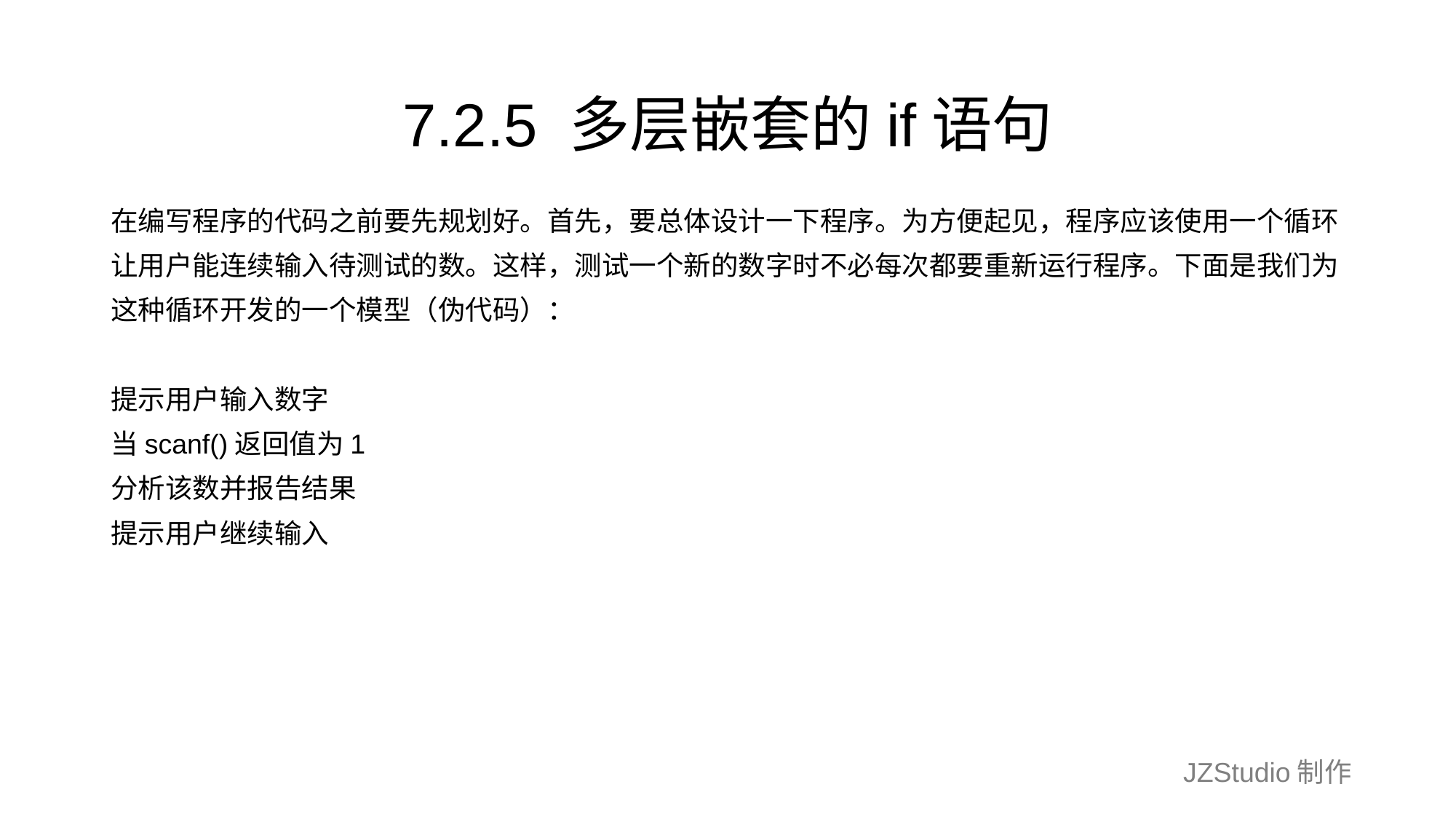

# 7.2.5 多层嵌套的if语句
在编写程序的代码之前要先规划好。首先，要总体设计一下程序。为方便起见，程序应该使用一个循环
让用户能连续输入待测试的数。这样，测试一个新的数字时不必每次都要重新运行程序。下面是我们为
这种循环开发的一个模型（伪代码）：

提示用户输入数字
当scanf()返回值为1
分析该数并报告结果
提示用户继续输入